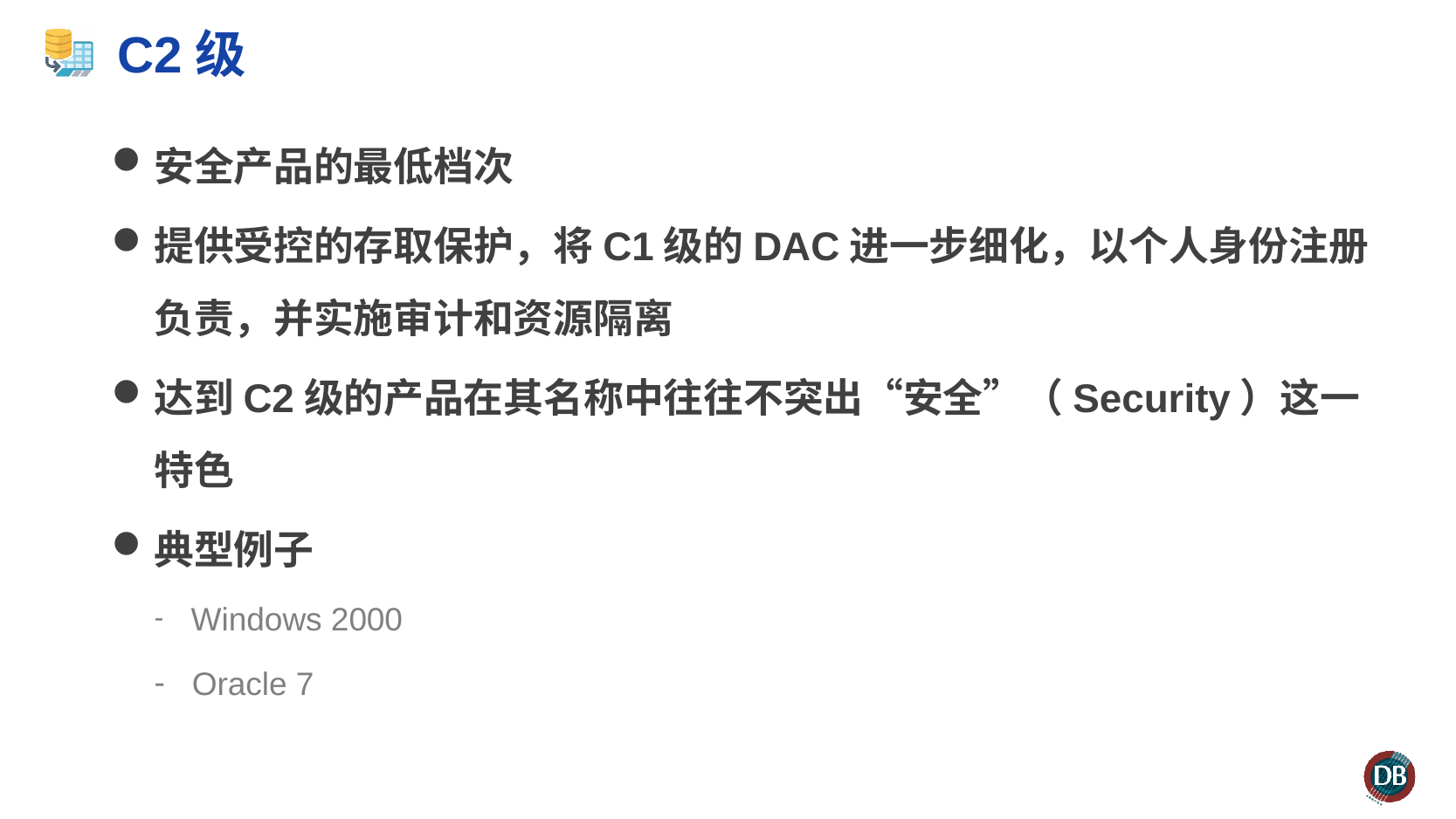

# C2级
安全产品的最低档次
提供受控的存取保护，将C1级的DAC进一步细化，以个人身份注册负责，并实施审计和资源隔离
达到C2级的产品在其名称中往往不突出“安全”（Security）这一特色
典型例子
 Windows 2000
 Oracle 7